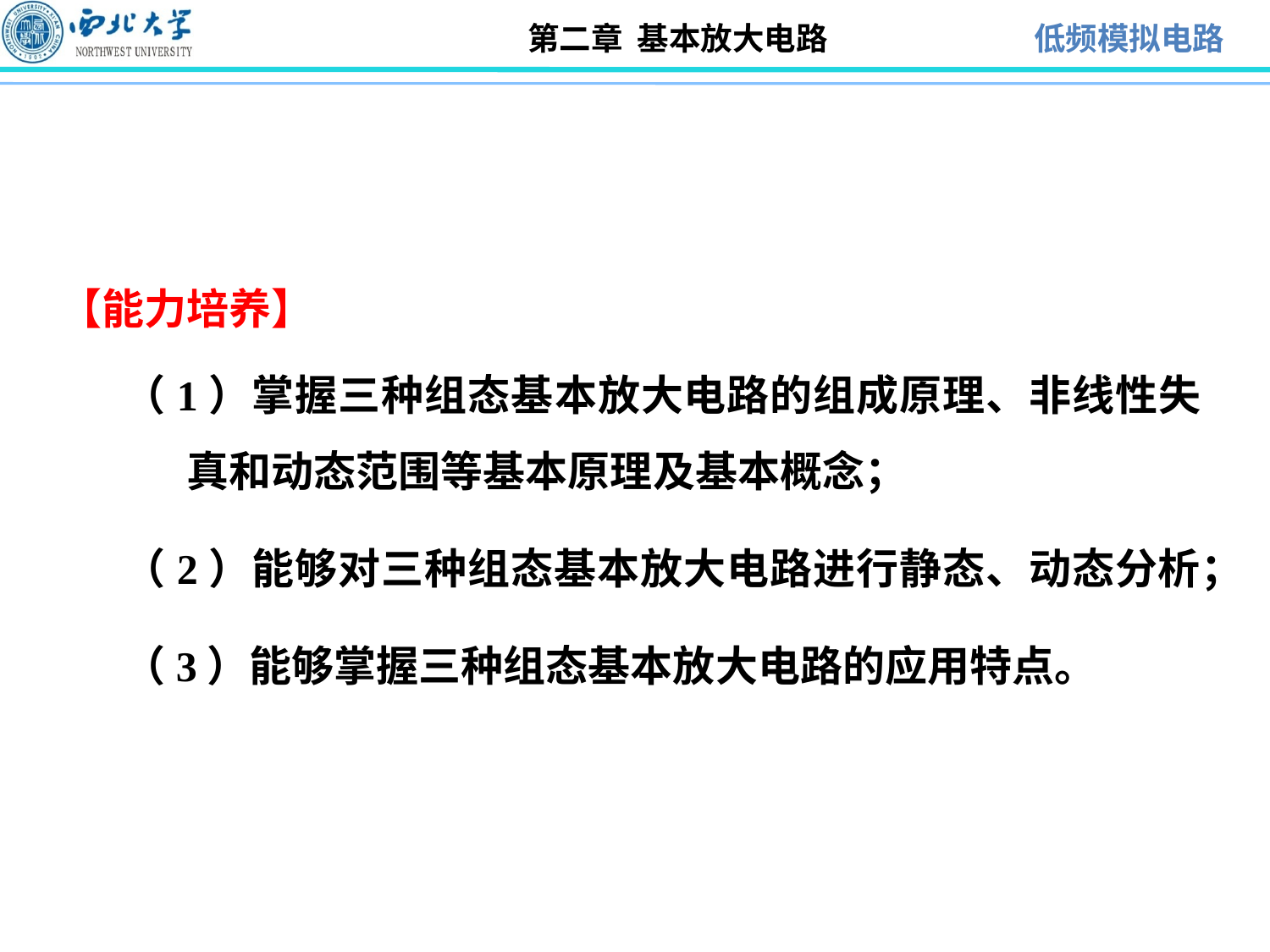

【能力培养】
（1）掌握三种组态基本放大电路的组成原理、非线性失真和动态范围等基本原理及基本概念；
（2）能够对三种组态基本放大电路进行静态、动态分析；
（3）能够掌握三种组态基本放大电路的应用特点。
3